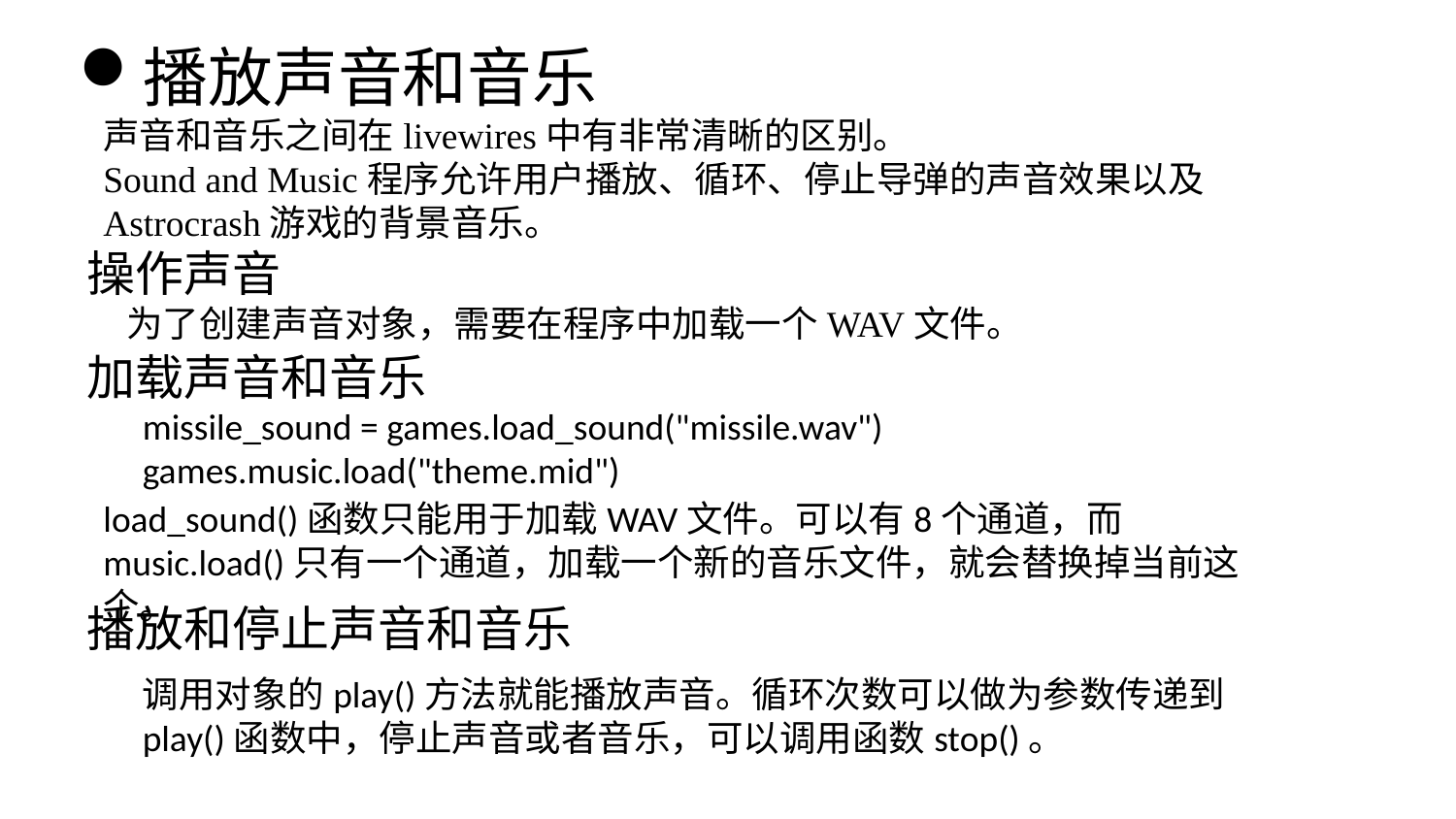

播放声音和音乐
声音和音乐之间在livewires中有非常清晰的区别。
Sound and Music程序允许用户播放、循环、停止导弹的声音效果以及Astrocrash游戏的背景音乐。
操作声音
为了创建声音对象，需要在程序中加载一个WAV文件。
加载声音和音乐
missile_sound = games.load_sound("missile.wav")
games.music.load("theme.mid")
load_sound()函数只能用于加载WAV文件。可以有8个通道，而music.load()只有一个通道，加载一个新的音乐文件，就会替换掉当前这个。
播放和停止声音和音乐
调用对象的play()方法就能播放声音。循环次数可以做为参数传递到play()函数中，停止声音或者音乐，可以调用函数stop()。
8